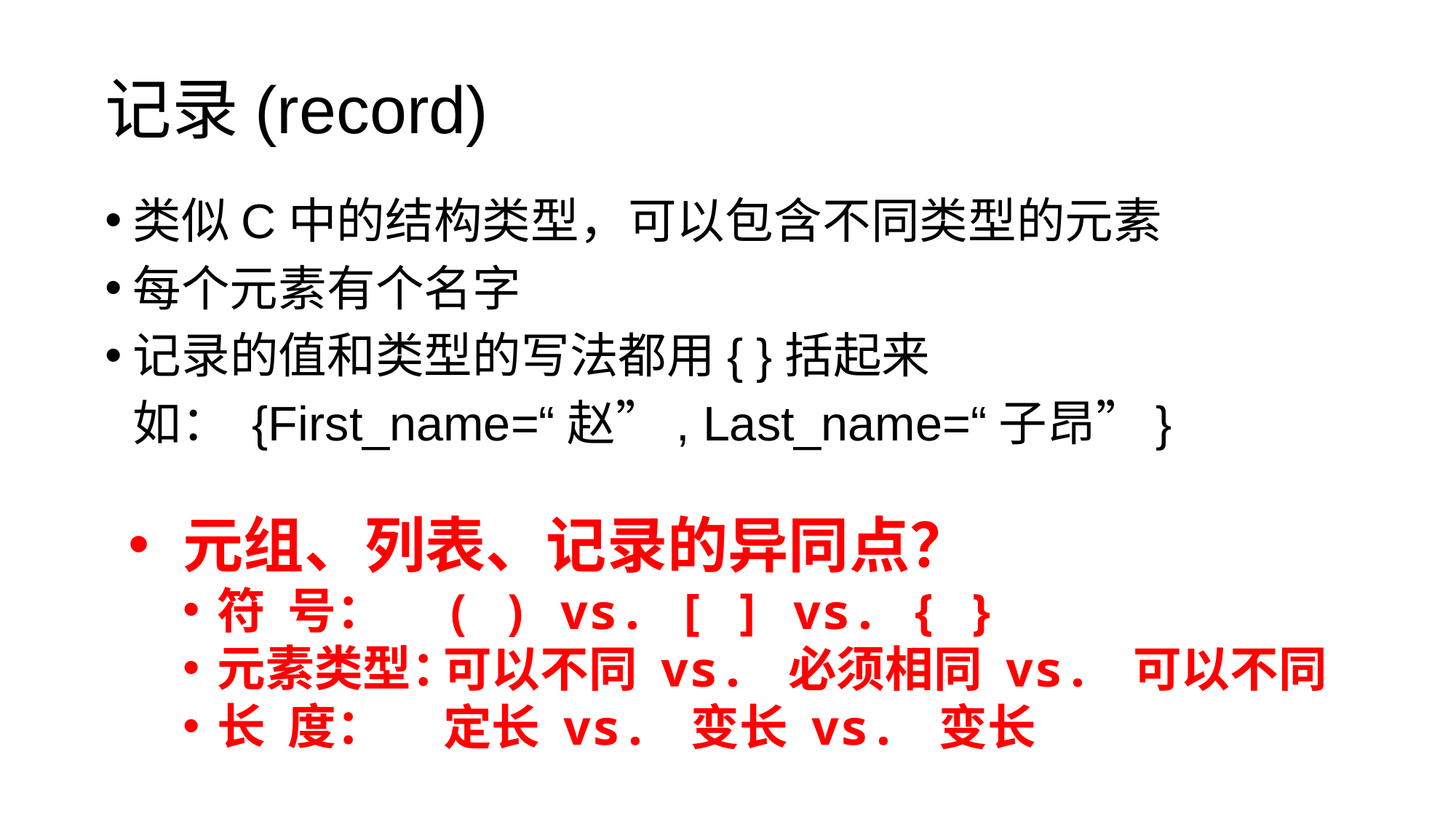

# 记录(record)
类似C中的结构类型，可以包含不同类型的元素
每个元素有个名字
记录的值和类型的写法都用{ }括起来
	如： {First_name=“赵”, Last_name=“子昂”}
元组、列表、记录的异同点？
符  号：
元素类型：
长  度：
( ) vs. [ ] vs. { }
可以不同 vs. 必须相同 vs. 可以不同
定长 vs. 变长 vs. 变长